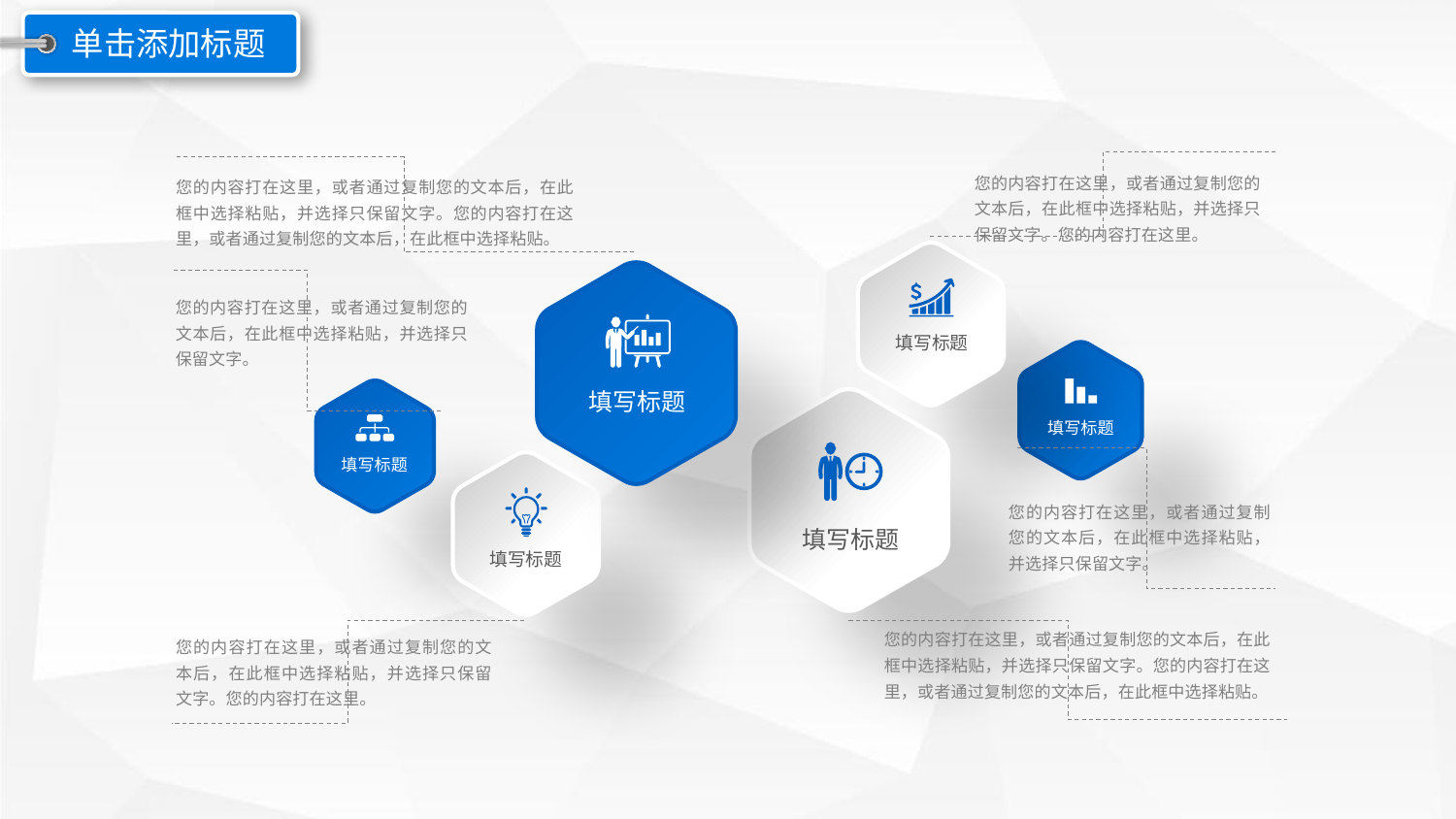

单击添加标题

您的内容打在这里，或者通过复制您的文本后，在此框中选择粘贴，并选择只保留文字。您的内容打在这里。
您的内容打在这里，或者通过复制您的文本后，在此框中选择粘贴，并选择只保留文字。您的内容打在这里，或者通过复制您的文本后，在此框中选择粘贴。

您的内容打在这里，或者通过复制您的文本后，在此框中选择粘贴，并选择只保留文字。

填写标题

填写标题

填写标题

填写标题

您的内容打在这里，或者通过复制您的文本后，在此框中选择粘贴，并选择只保留文字。
填写标题
填写标题
您的内容打在这里，或者通过复制您的文本后，在此框中选择粘贴，并选择只保留文字。您的内容打在这里，或者通过复制您的文本后，在此框中选择粘贴。
您的内容打在这里，或者通过复制您的文本后，在此框中选择粘贴，并选择只保留文字。您的内容打在这里。